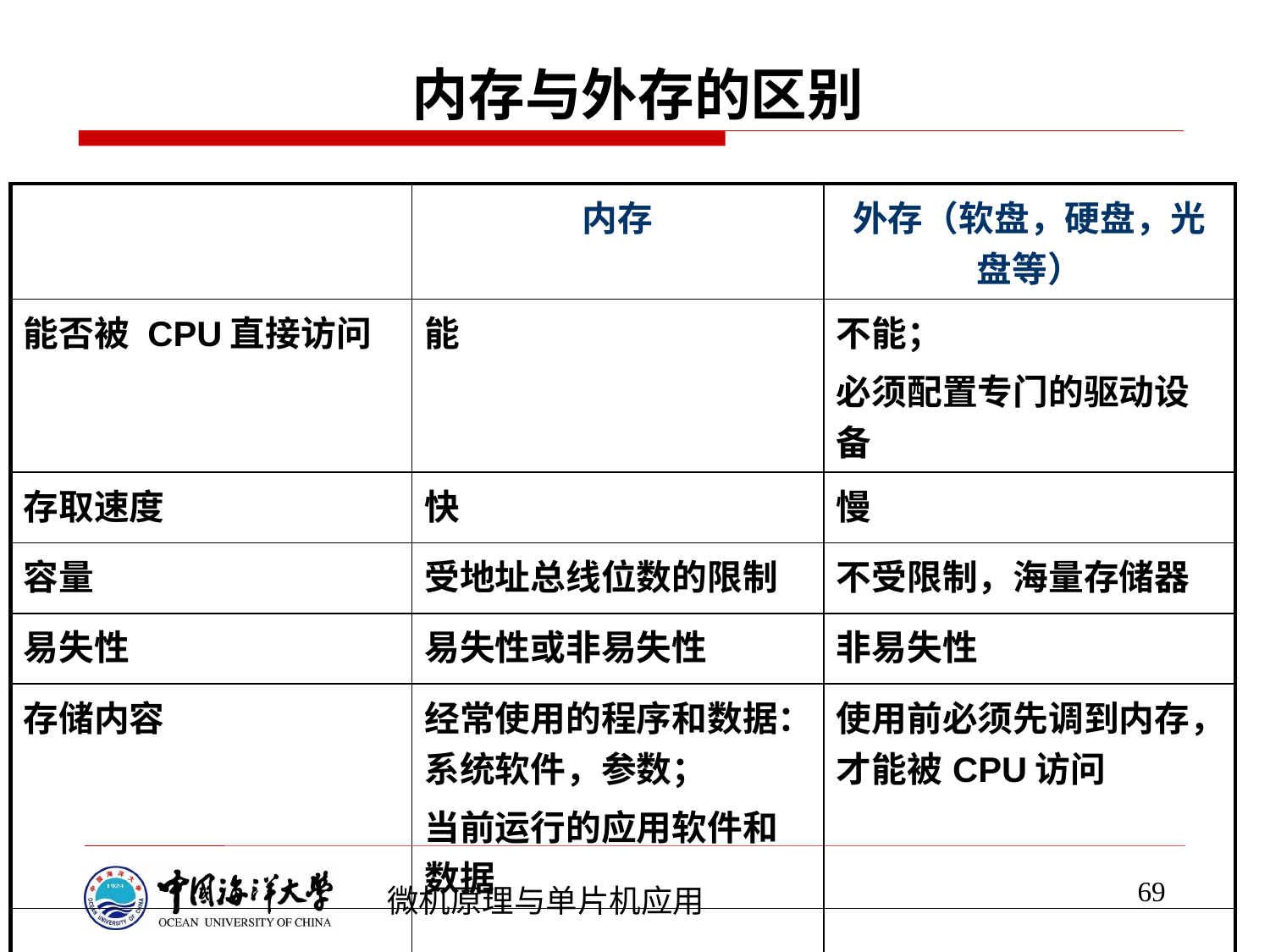

# 内存与外存的区别
|  | 内存 | 外存（软盘，硬盘，光盘等） |
| --- | --- | --- |
| 能否被 CPU直接访问 | 能 | 不能； 必须配置专门的驱动设备 |
| 存取速度 | 快 | 慢 |
| 容量 | 受地址总线位数的限制 | 不受限制，海量存储器 |
| 易失性 | 易失性或非易失性 | 非易失性 |
| 存储内容 | 经常使用的程序和数据：系统软件，参数； 当前运行的应用软件和数据 | 使用前必须先调到内存，才能被CPU访问 |
|  |  |  |
69